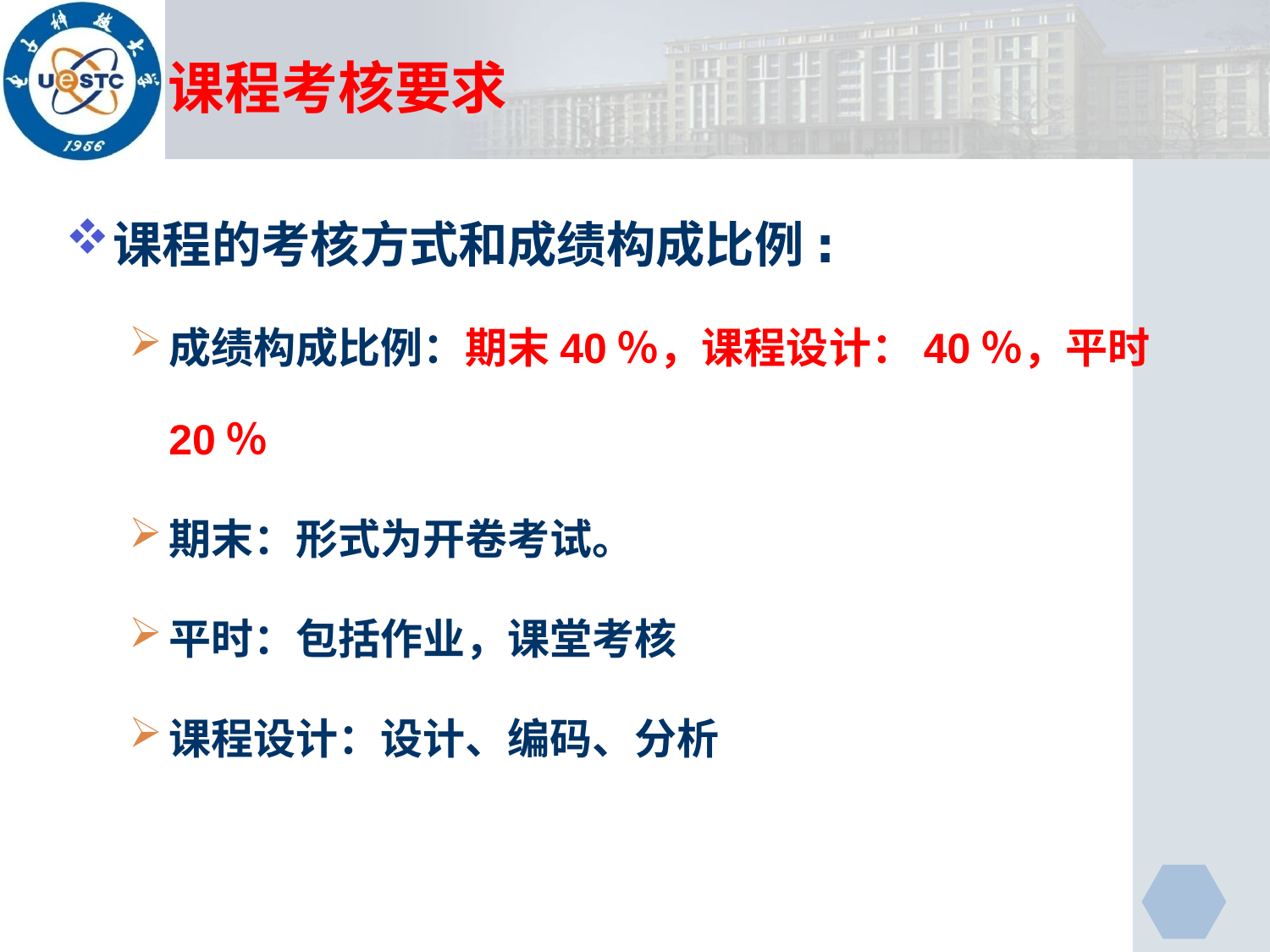

# 课程考核要求
课程的考核方式和成绩构成比例:
成绩构成比例：期末40％，课程设计：40％，平时20％
期末：形式为开卷考试。
平时：包括作业，课堂考核
课程设计：设计、编码、分析